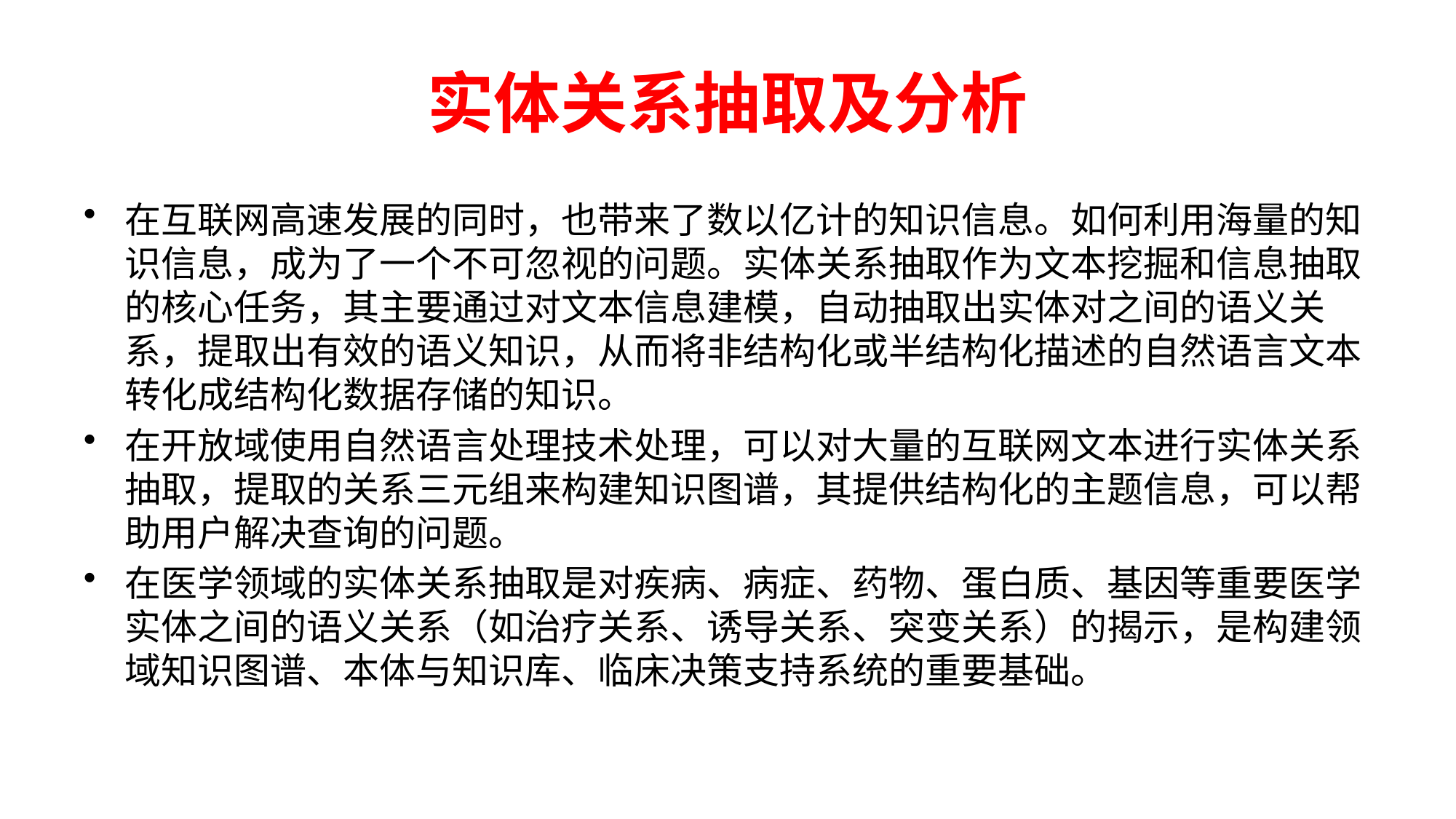

# 实体关系抽取及分析
在互联网高速发展的同时，也带来了数以亿计的知识信息。如何利用海量的知识信息，成为了一个不可忽视的问题。实体关系抽取作为文本挖掘和信息抽取的核心任务，其主要通过对文本信息建模，自动抽取出实体对之间的语义关系，提取出有效的语义知识，从而将非结构化或半结构化描述的自然语言文本转化成结构化数据存储的知识。
在开放域使用自然语言处理技术处理，可以对大量的互联网文本进行实体关系抽取，提取的关系三元组来构建知识图谱，其提供结构化的主题信息，可以帮助用户解决查询的问题。
在医学领域的实体关系抽取是对疾病、病症、药物、蛋白质、基因等重要医学实体之间的语义关系（如治疗关系、诱导关系、突变关系）的揭示，是构建领域知识图谱、本体与知识库、临床决策支持系统的重要基础。